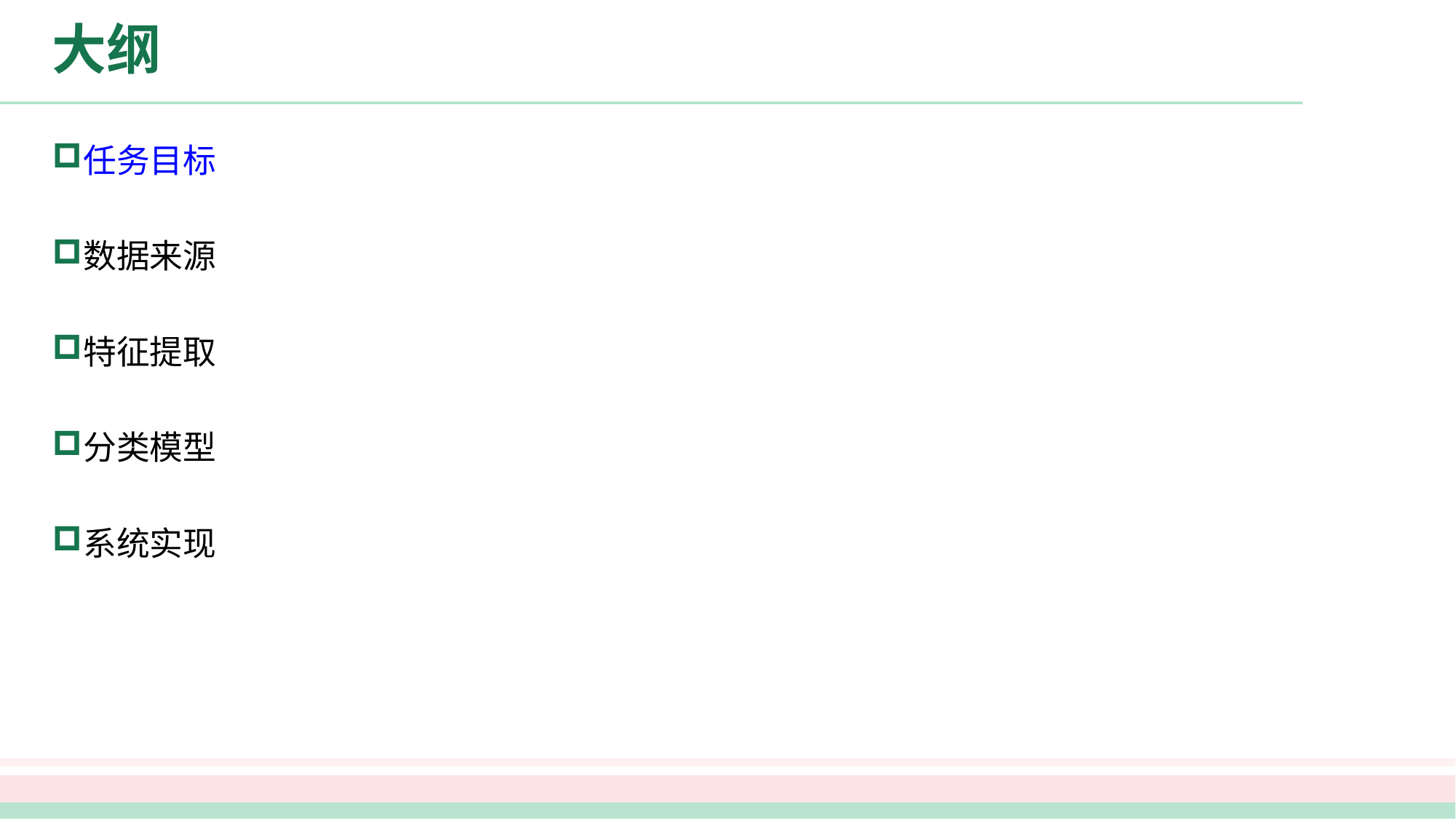

# 大纲
任务目标

数据来源

特征提取

分类模型

系统实现